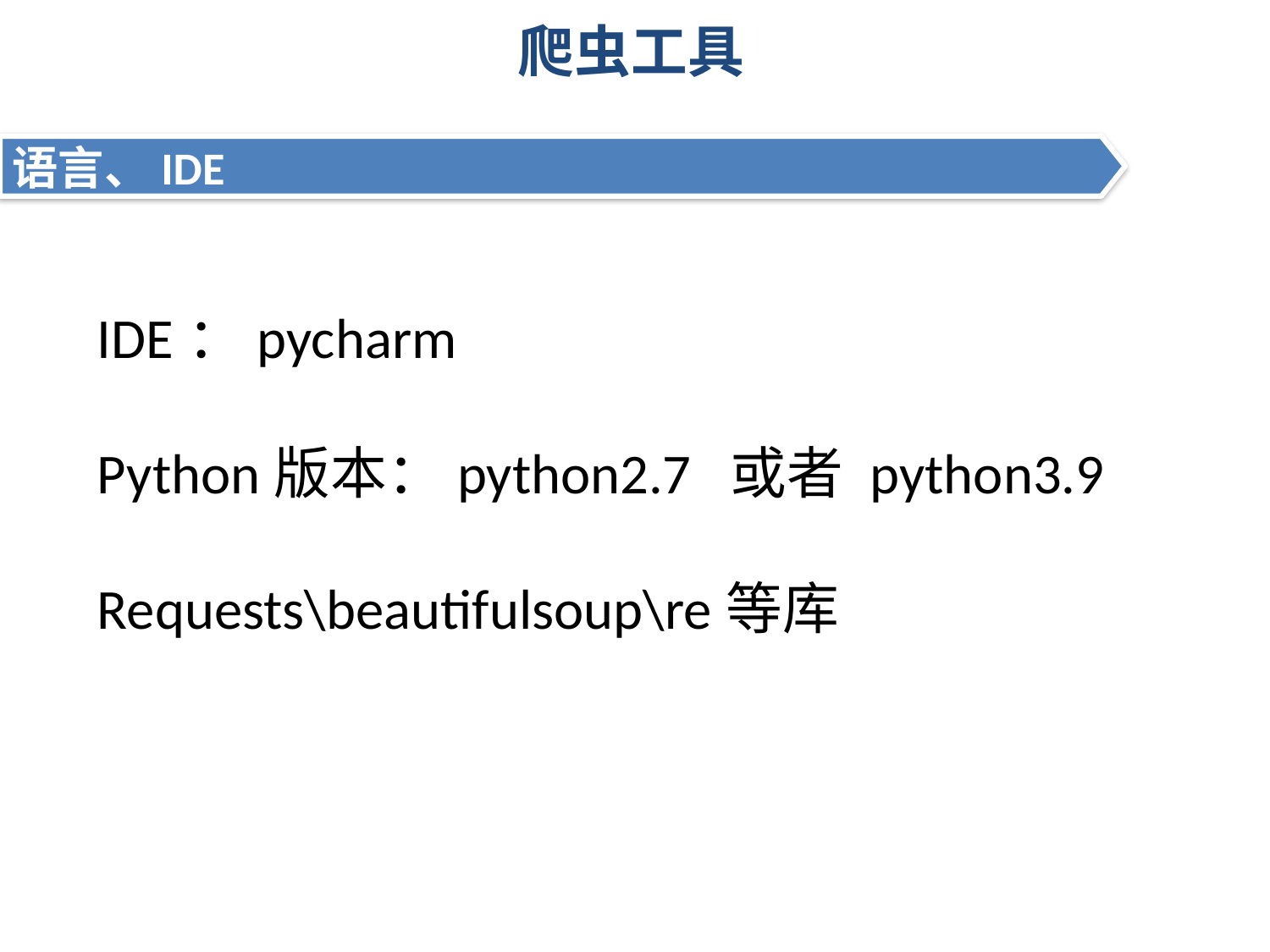

# 爬虫工具
语言、IDE
IDE：pycharm

Python版本：python2.7  或者 python3.9

Requests\beautifulsoup\re等库
15